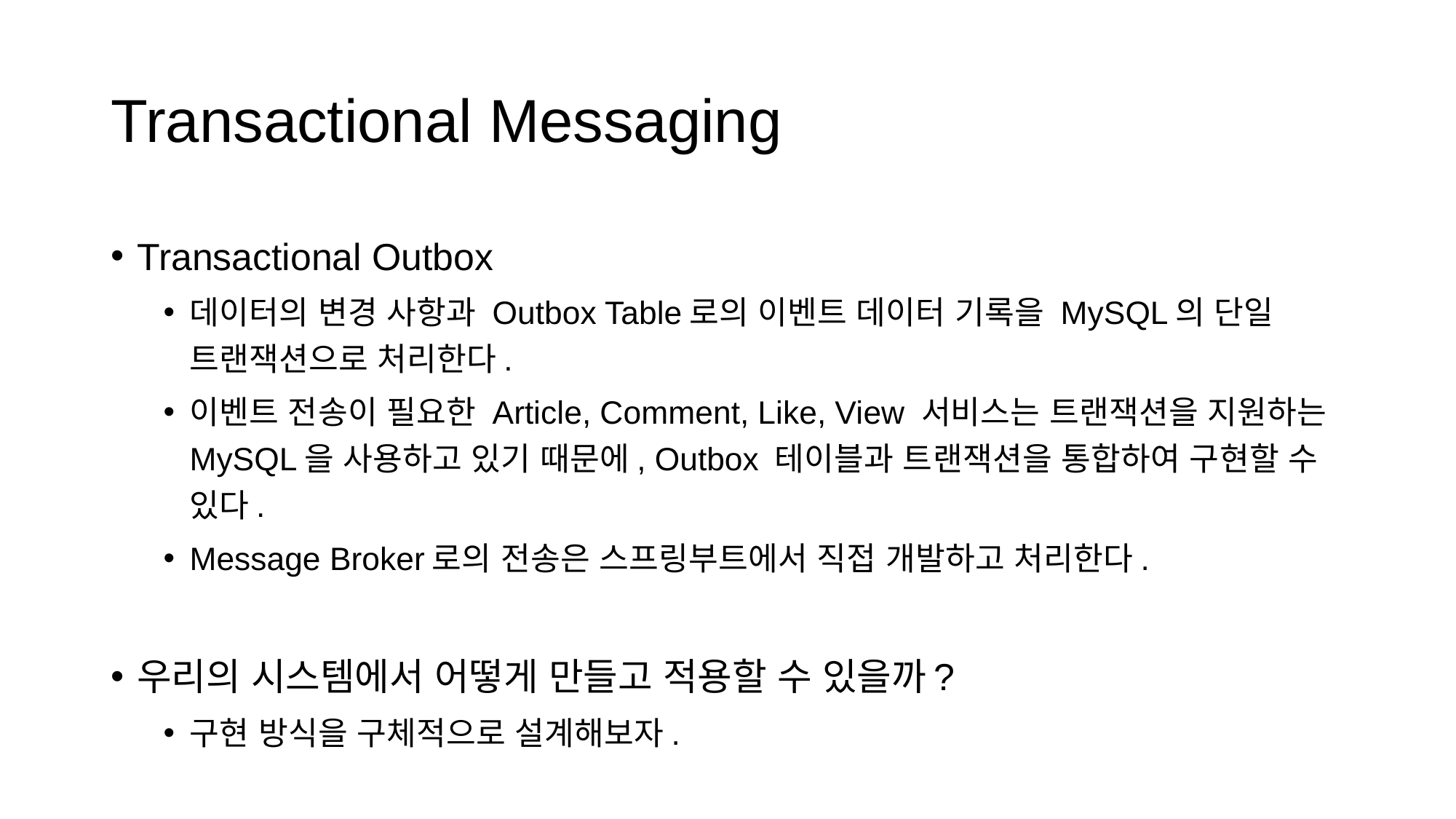

# Transactional Messaging
Transactional Outbox
데이터의 변경 사항과 Outbox Table로의 이벤트 데이터 기록을 MySQL의 단일 트랜잭션으로 처리한다.
이벤트 전송이 필요한 Article, Comment, Like, View 서비스는 트랜잭션을 지원하는 MySQL을 사용하고 있기 때문에, Outbox 테이블과 트랜잭션을 통합하여 구현할 수 있다.
Message Broker로의 전송은 스프링부트에서 직접 개발하고 처리한다.

우리의 시스템에서 어떻게 만들고 적용할 수 있을까?
구현 방식을 구체적으로 설계해보자.